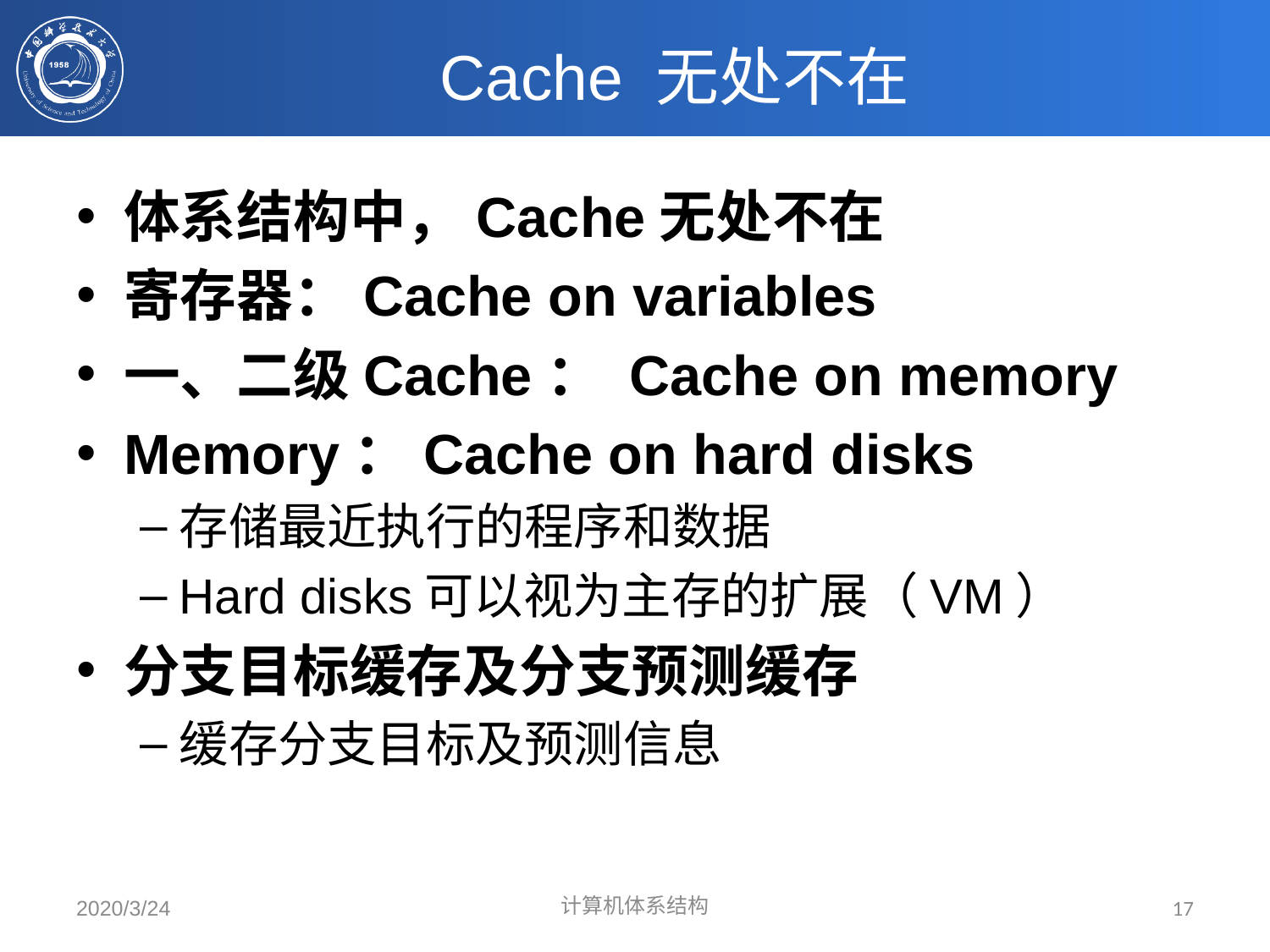

# Cache 无处不在
体系结构中，Cache无处不在
寄存器：Cache on variables
一、二级Cache： Cache on memory
Memory：Cache on hard disks
存储最近执行的程序和数据
Hard disks可以视为主存的扩展（VM）
分支目标缓存及分支预测缓存
缓存分支目标及预测信息

2020/3/24
计算机体系结构
17